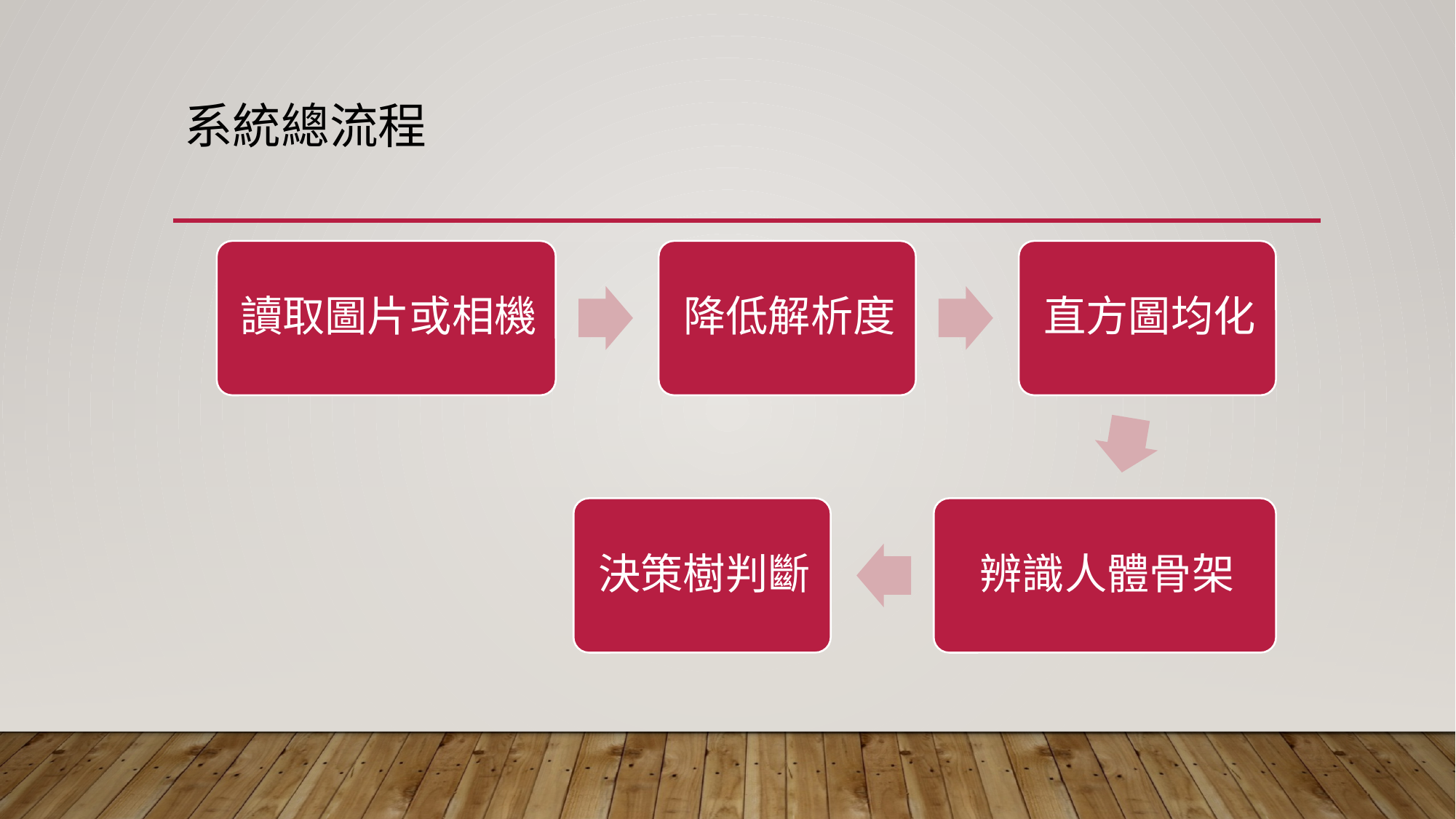

# 系統總流程
讀取圖片或相機

降低解析度

直方圖均化

辨識人體骨架

決策樹判斷